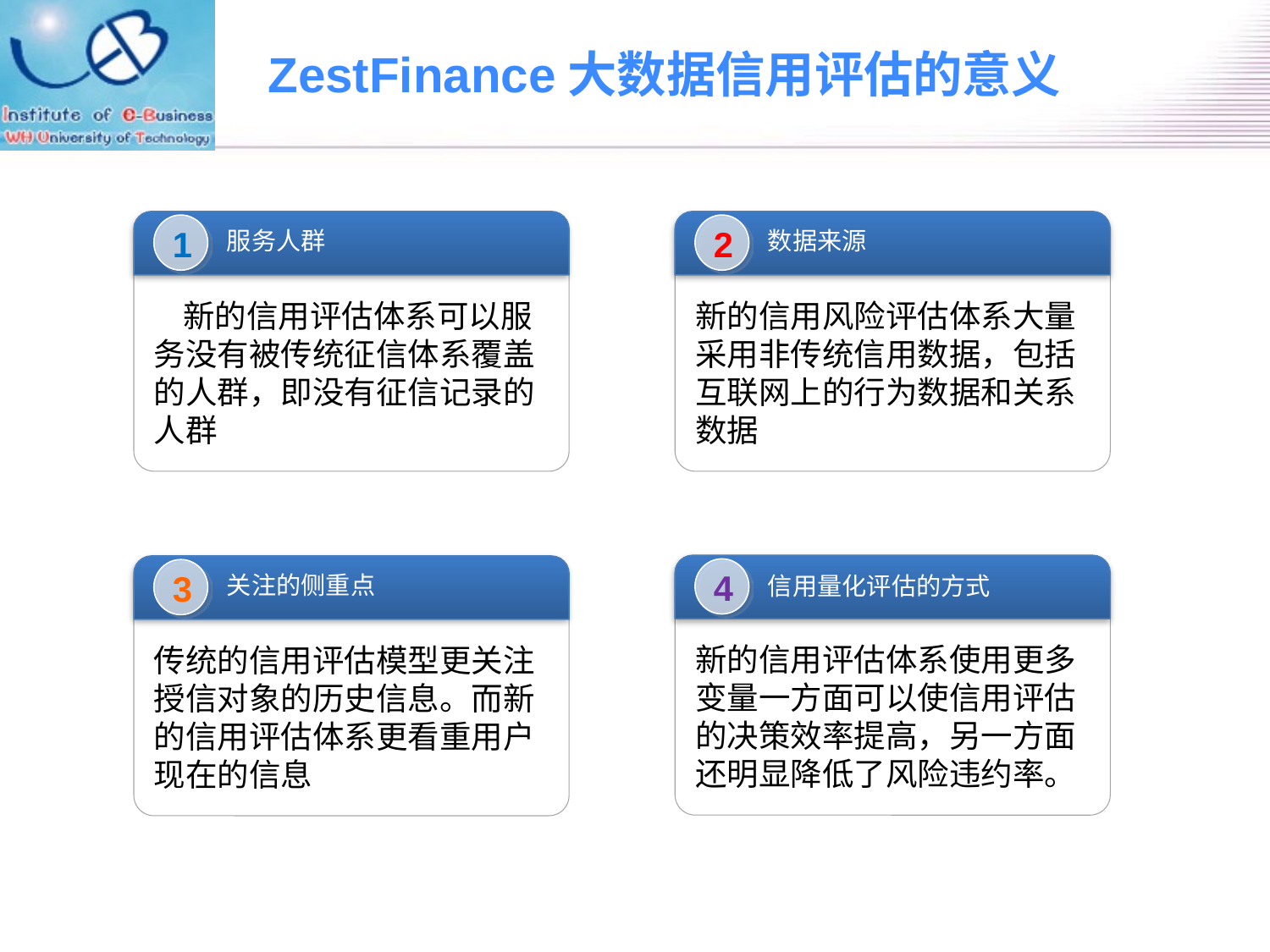

# ZestFinance大数据信用评估的意义

1

2
服务人群
数据来源
   新的信用评估体系可以服务没有被传统征信体系覆盖的人群，即没有征信记录的人群
新的信用风险评估体系大量采用非传统信用数据，包括互联网上的行为数据和关系数据

4

3
关注的侧重点
信用量化评估的方式
新的信用评估体系使用更多变量一方面可以使信用评估的决策效率提高，另一方面还明显降低了风险违约率。
传统的信用评估模型更关注授信对象的历史信息。而新的信用评估体系更看重用户现在的信息